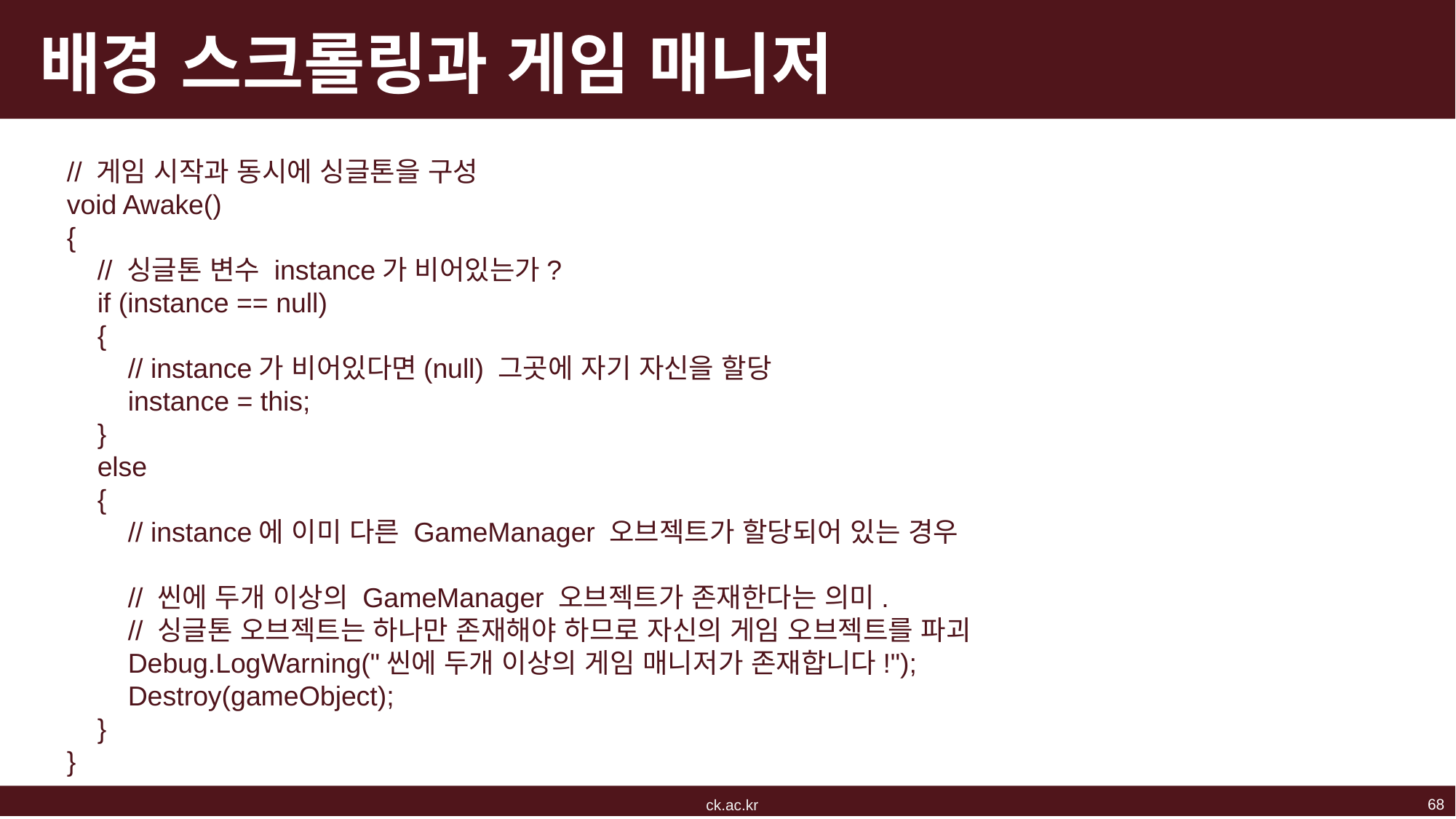

# 배경 스크롤링과 게임 매니저
    // 게임 시작과 동시에 싱글톤을 구성
    void Awake()
    {
        // 싱글톤 변수 instance가 비어있는가?
        if (instance == null)
        {
            // instance가 비어있다면(null) 그곳에 자기 자신을 할당
            instance = this;
        }
        else
        {
            // instance에 이미 다른 GameManager 오브젝트가 할당되어 있는 경우

            // 씬에 두개 이상의 GameManager 오브젝트가 존재한다는 의미.
            // 싱글톤 오브젝트는 하나만 존재해야 하므로 자신의 게임 오브젝트를 파괴
            Debug.LogWarning("씬에 두개 이상의 게임 매니저가 존재합니다!");
            Destroy(gameObject);
        }
    }
68
ck.ac.kr